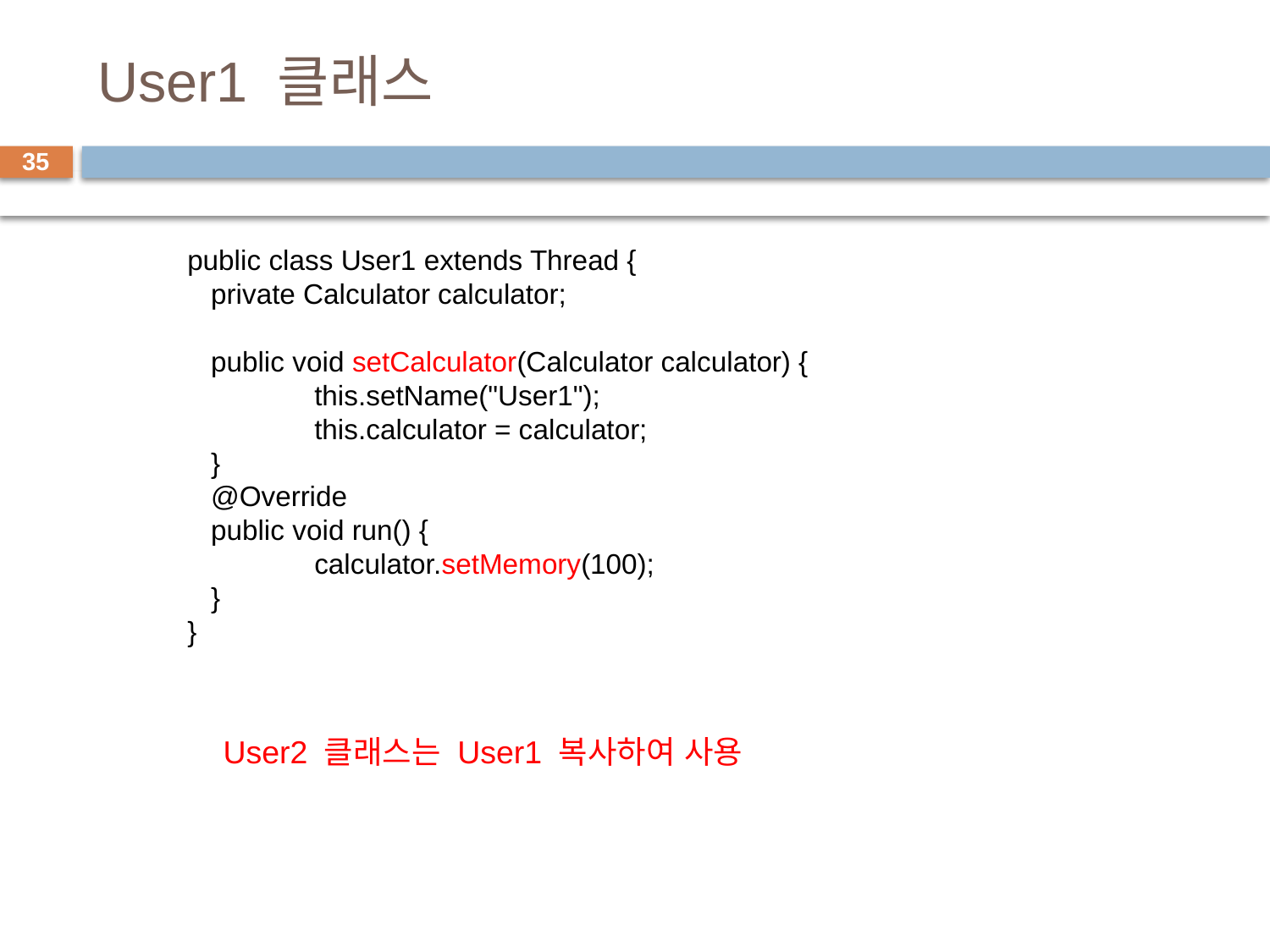

# User1 클래스
35
public class User1 extends Thread {
   private Calculator calculator;

   public void setCalculator(Calculator calculator) {
	this.setName("User1");
	this.calculator = calculator;
   }
   @Override
   public void run() {
	calculator.setMemory(100);
   }
}
User2 클래스는 User1 복사하여 사용